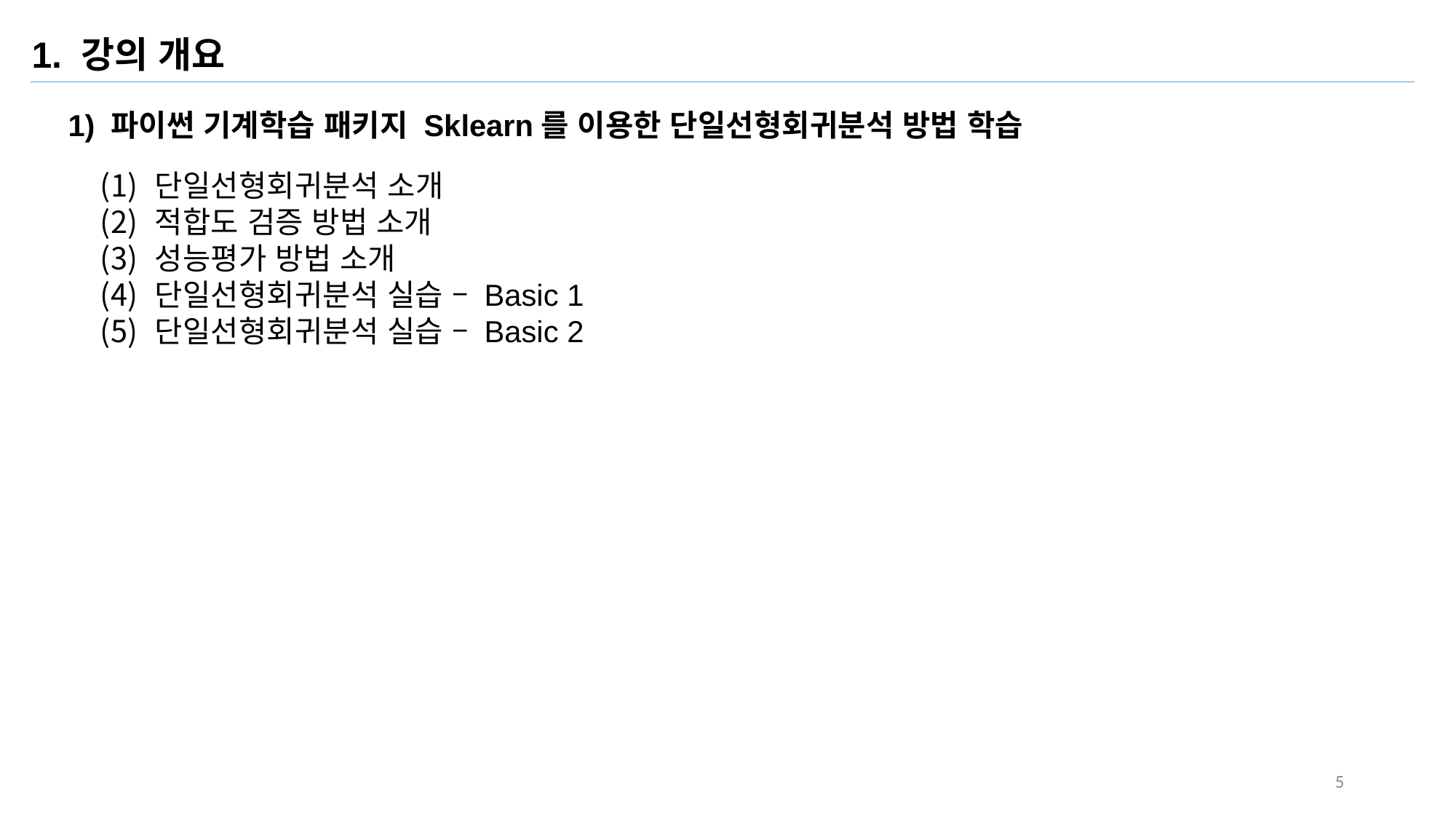

1. 강의 개요
1) 파이썬 기계학습 패키지 Sklearn를 이용한 단일선형회귀분석 방법 학습
단일선형회귀분석 소개
적합도 검증 방법 소개
성능평가 방법 소개
단일선형회귀분석 실습 – Basic 1
단일선형회귀분석 실습 – Basic 2
5